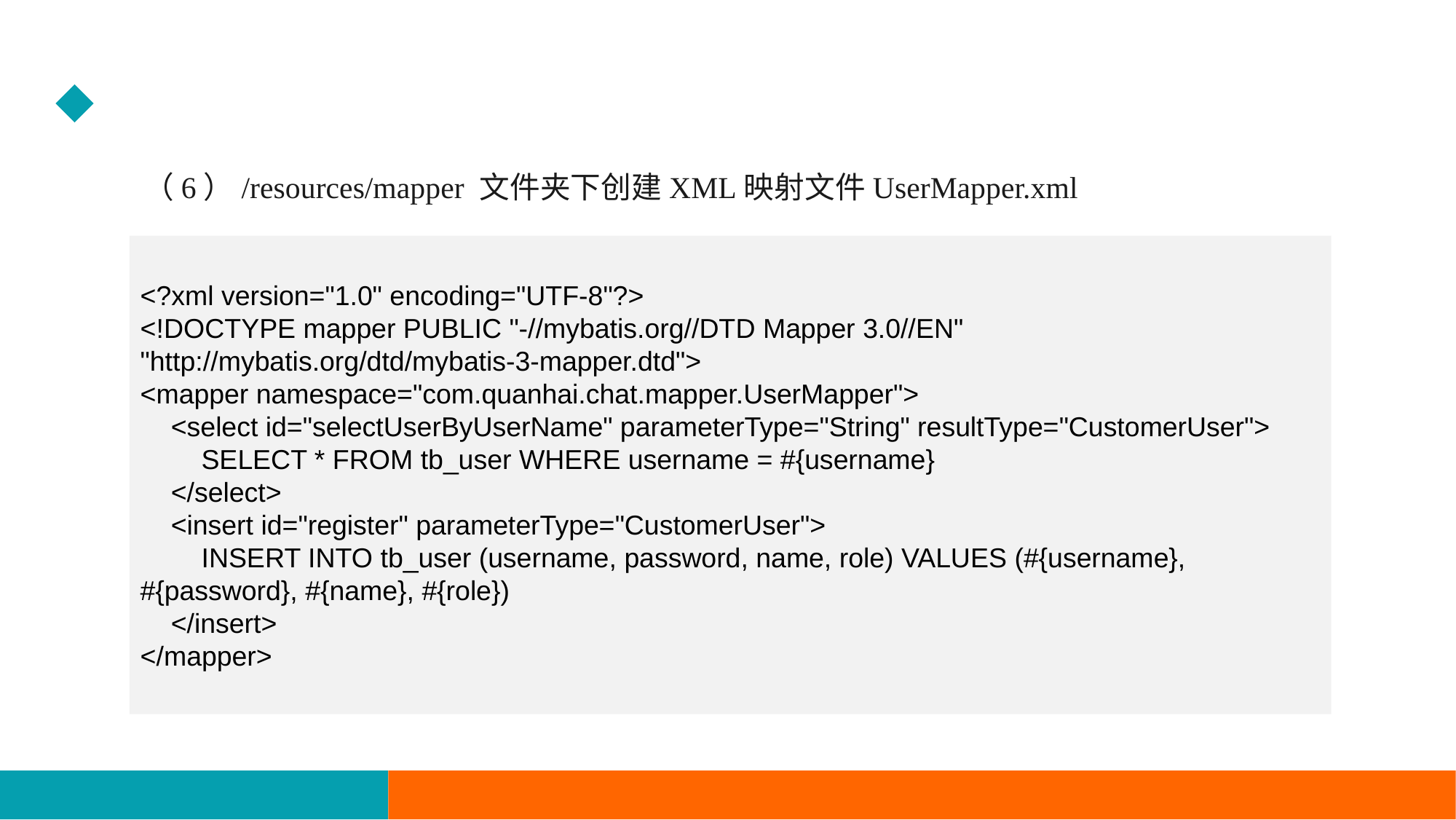

（6）/resources/mapper 文件夹下创建XML映射文件UserMapper.xml
<?xml version="1.0" encoding="UTF-8"?>
<!DOCTYPE mapper PUBLIC "-//mybatis.org//DTD Mapper 3.0//EN" "http://mybatis.org/dtd/mybatis-3-mapper.dtd">
<mapper namespace="com.quanhai.chat.mapper.UserMapper">
    <select id="selectUserByUserName" parameterType="String" resultType="CustomerUser">
        SELECT * FROM tb_user WHERE username = #{username}
    </select>
    <insert id="register" parameterType="CustomerUser">
        INSERT INTO tb_user (username, password, name, role) VALUES (#{username}, #{password}, #{name}, #{role})
    </insert>
</mapper>